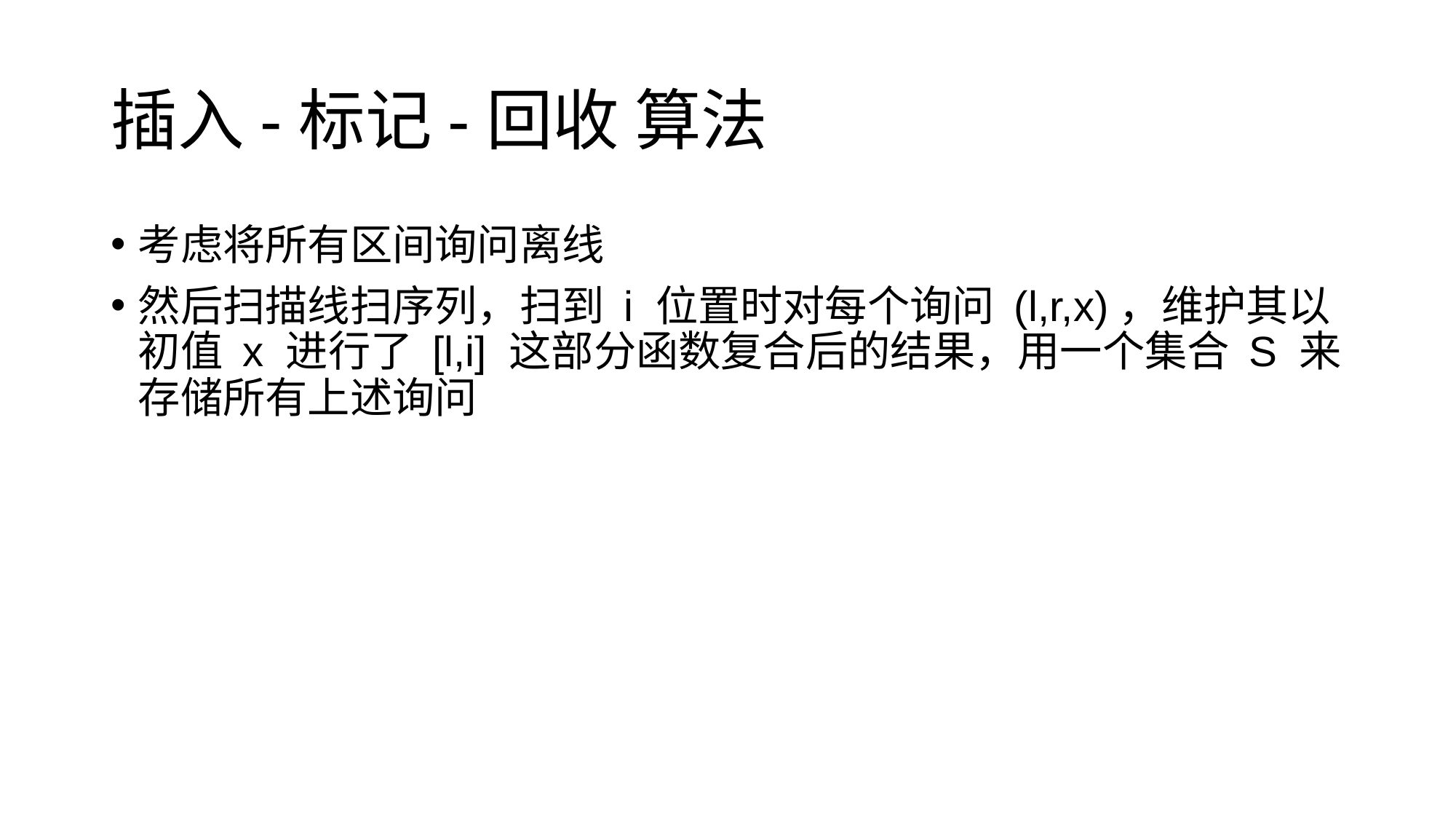

# 插入-标记-回收 算法
考虑将所有区间询问离线
然后扫描线扫序列，扫到 i 位置时对每个询问 (l,r,x)，维护其以初值 x 进行了 [l,i] 这部分函数复合后的结果，用一个集合 S 来存储所有上述询问